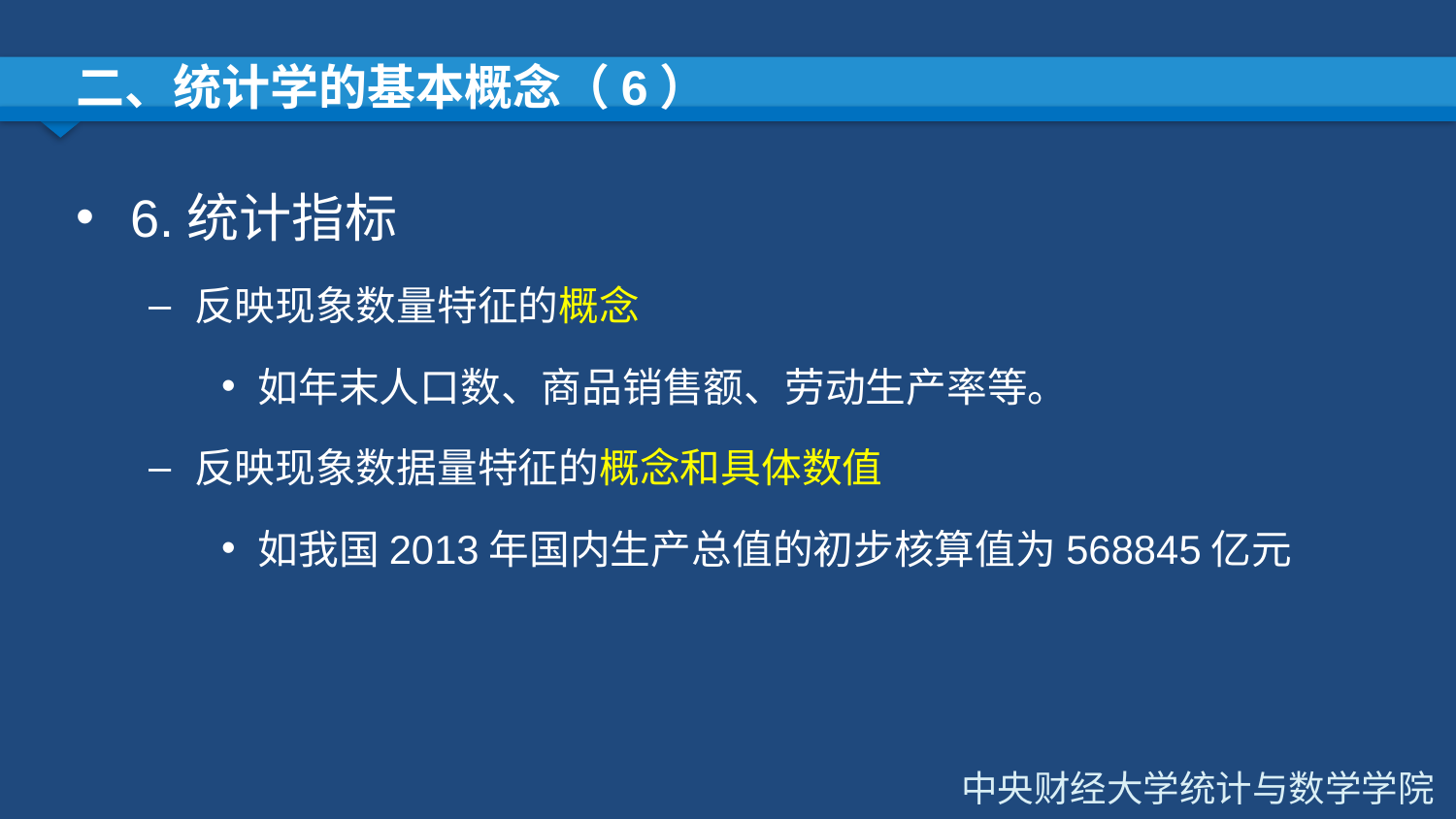

# 二、统计学的基本概念（6）
6.统计指标
反映现象数量特征的概念
如年末人口数、商品销售额、劳动生产率等。
反映现象数据量特征的概念和具体数值
如我国2013年国内生产总值的初步核算值为568845亿元